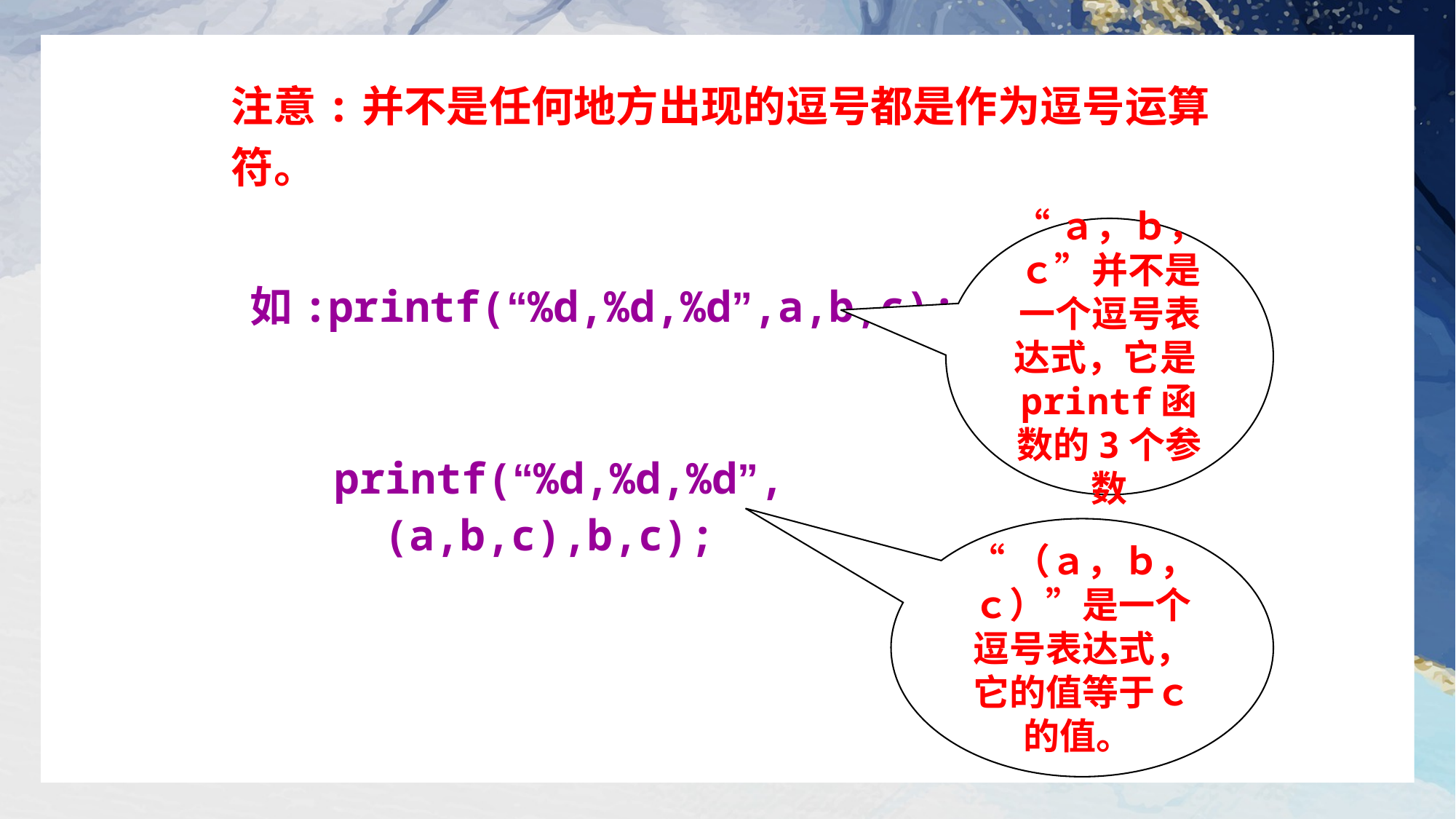

注意:并不是任何地方出现的逗号都是作为逗号运算符。

  如:printf(“%d,%d,%d”,a,b,c);
“ａ，ｂ，ｃ”并不是一个逗号表达式，它是printf函数的3个参数
  printf(“%d,%d,%d”,(a,b,c),b,c);
“（ａ，ｂ，ｃ）”是一个逗号表达式，它的值等于ｃ的值。